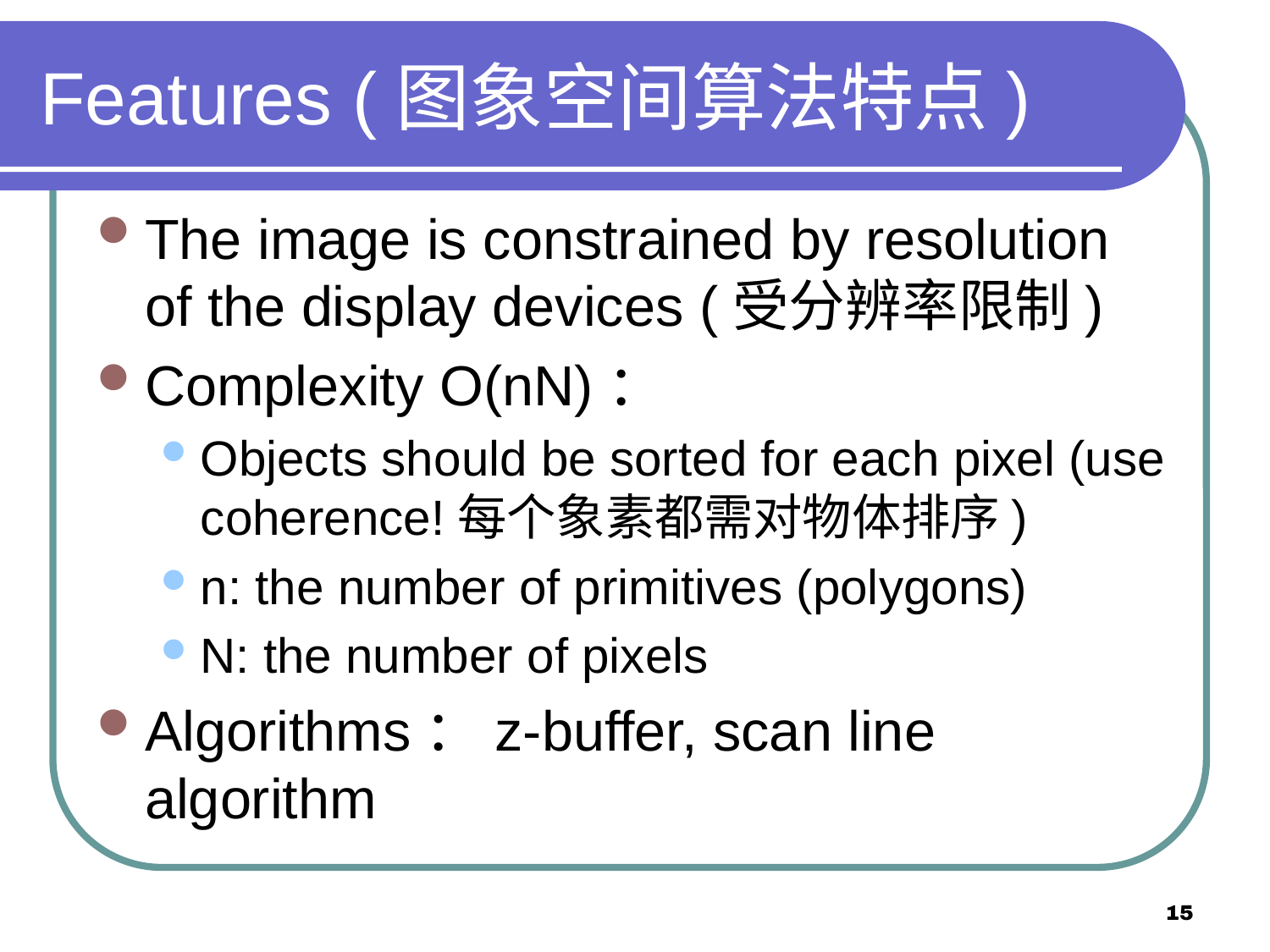

# Features (图象空间算法特点)
The image is constrained by resolution of the display devices (受分辨率限制)
Complexity O(nN)：
Objects should be sorted for each pixel (use coherence!每个象素都需对物体排序)
n: the number of primitives (polygons)
N: the number of pixels
Algorithms：z-buffer, scan line algorithm
15